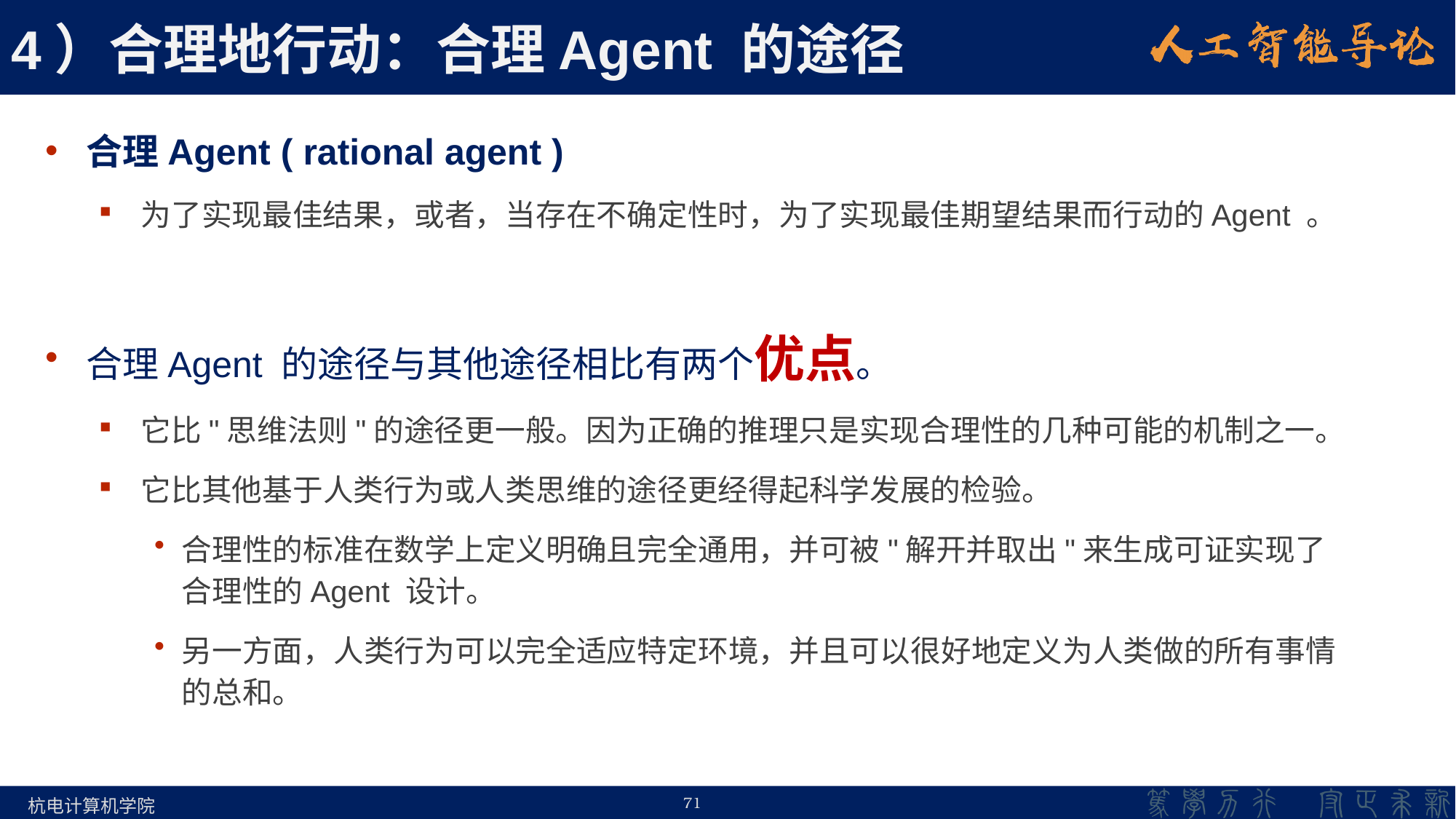

# 4）合理地行动：合理Agent 的途径
合理Agent ( rational agent )
为了实现最佳结果，或者，当存在不确定性时，为了实现最佳期望结果而行动的Agent 。

合理Agent 的途径与其他途径相比有两个优点。
它比"思维法则"的途径更一般。因为正确的推理只是实现合理性的几种可能的机制之一。
它比其他基于人类行为或人类思维的途径更经得起科学发展的检验。
合理性的标准在数学上定义明确且完全通用，并可被"解开并取出"来生成可证实现了合理性的Agent 设计。
另一方面，人类行为可以完全适应特定环境，并且可以很好地定义为人类做的所有事情的总和。